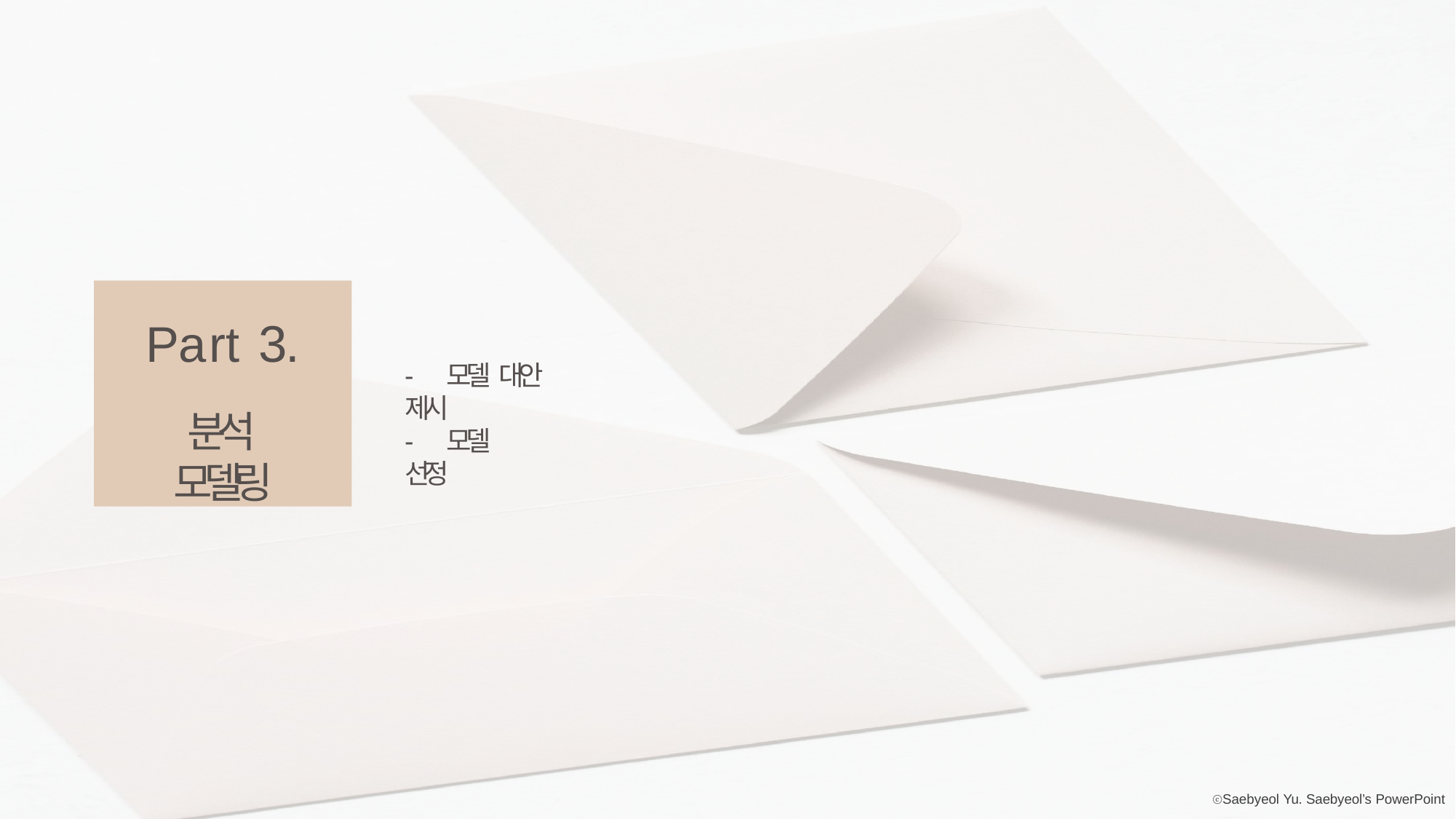

Part 3.
분석  모델링
-	모델 대안 제시
-	모델 선정
ⓒSaebyeol Yu. Saebyeol’s PowerPoint